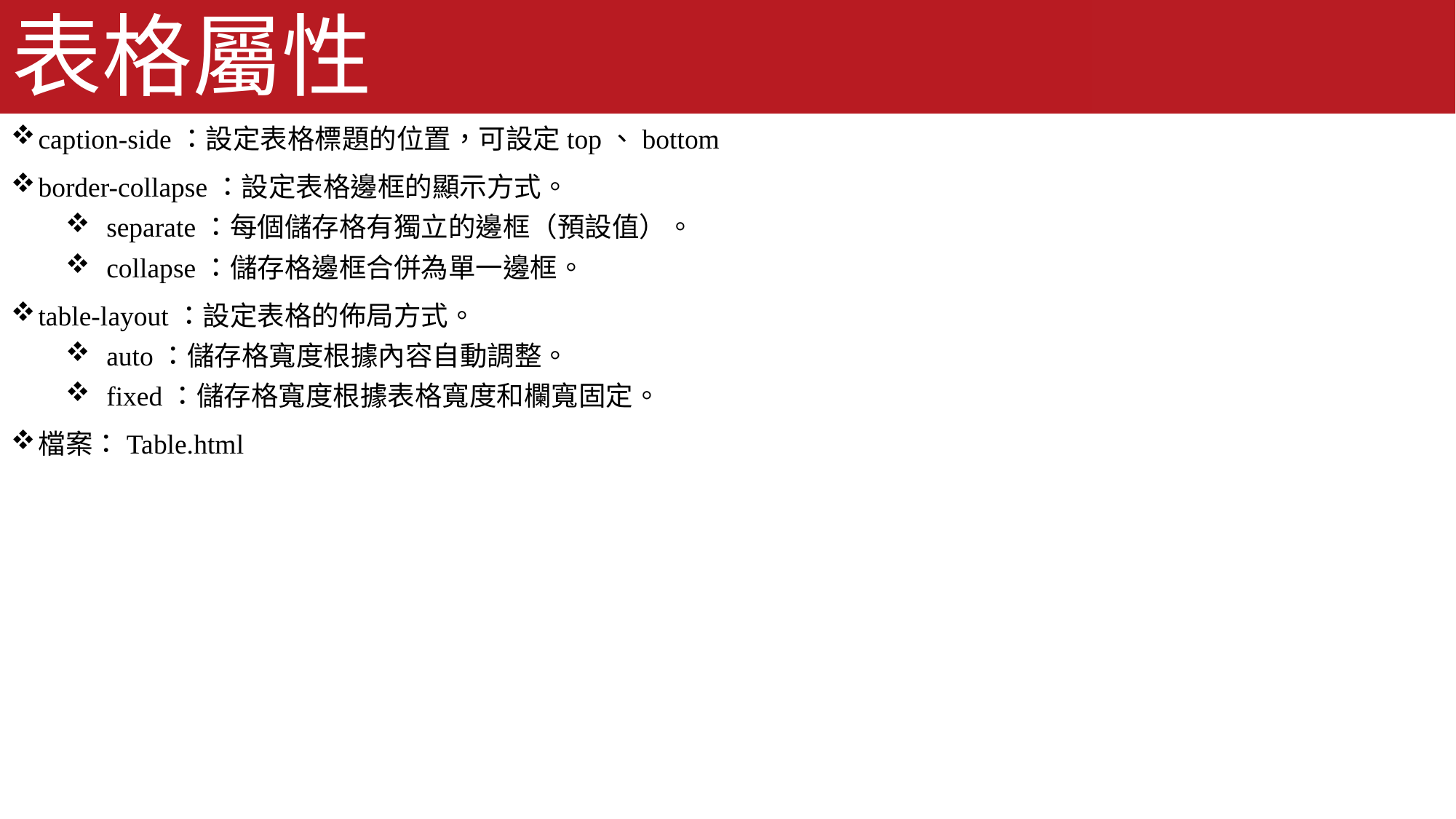

# 表格屬性
caption-side：設定表格標題的位置，可設定top、bottom
border-collapse：設定表格邊框的顯示方式。
separate：每個儲存格有獨立的邊框（預設值）。
collapse：儲存格邊框合併為單一邊框。
table-layout：設定表格的佈局方式。
auto：儲存格寬度根據內容自動調整。
fixed：儲存格寬度根據表格寬度和欄寬固定。
檔案：Table.html